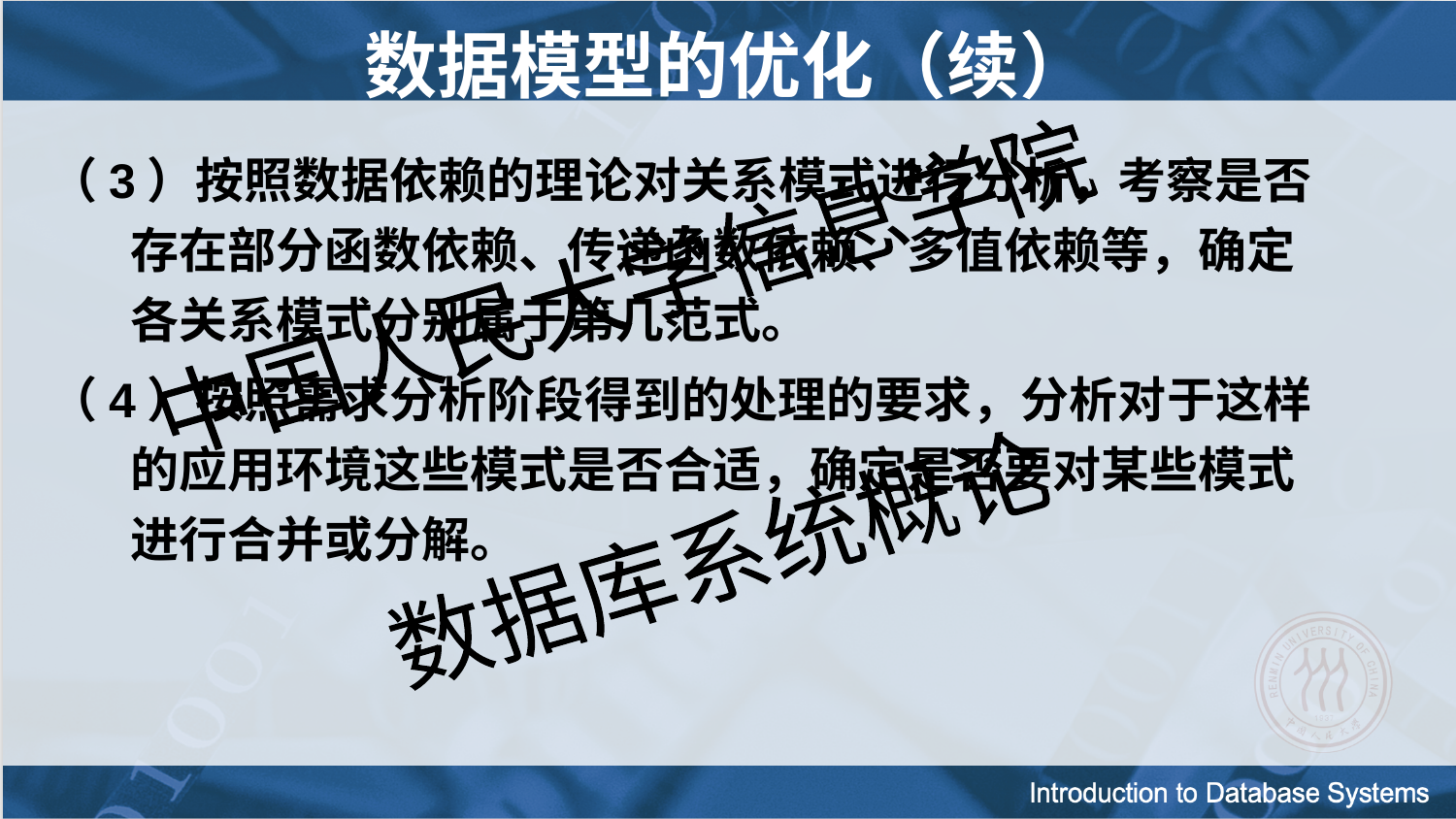

数据模型的优化（续）
（3）按照数据依赖的理论对关系模式进行分析，考察是否存在部分函数依赖、传递函数依赖、多值依赖等，确定各关系模式分别属于第几范式。
（4）按照需求分析阶段得到的处理的要求，分析对于这样的应用环境这些模式是否合适，确定是否要对某些模式进行合并或分解。